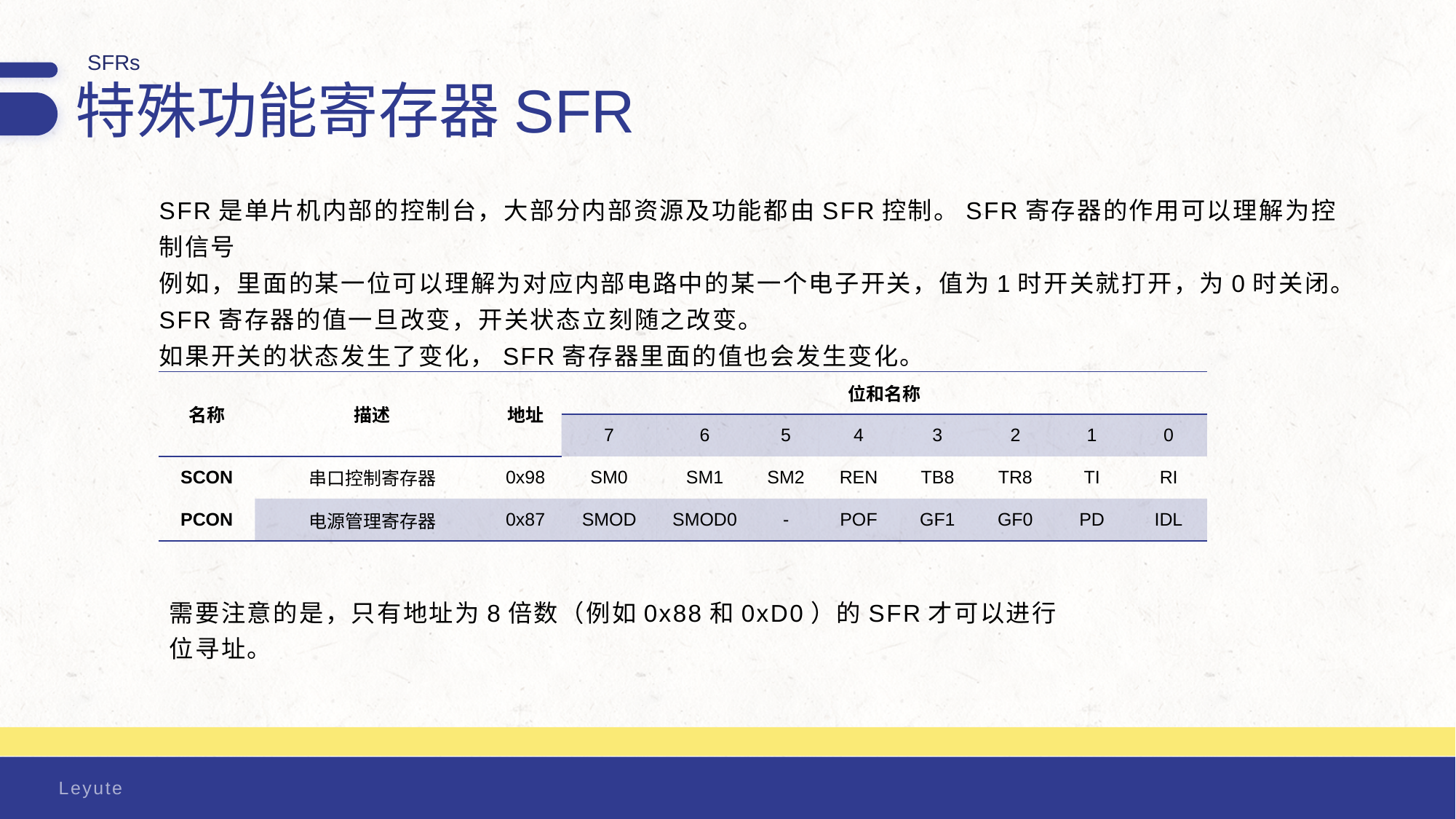

SFRs
特殊功能寄存器SFR
SFR是单片机内部的控制台，大部分内部资源及功能都由SFR控制。SFR寄存器的作用可以理解为控制信号
例如，里面的某一位可以理解为对应内部电路中的某一个电子开关，值为1时开关就打开，为0时关闭。
SFR寄存器的值一旦改变，开关状态立刻随之改变。
如果开关的状态发生了变化，SFR寄存器里面的值也会发生变化。

| 名称 | 描述 | 地址 | 位和名称 |  |  |  |  |  |  |  |
| --- | --- | --- | --- | --- | --- | --- | --- | --- | --- | --- |
|  |  |  | 7 | 6 | 5 | 4 | 3 | 2 | 1 | 0 |
| SCON | 串口控制寄存器 | 0x98 | SM0 | SM1 | SM2 | REN | TB8 | TR8 | TI | RI |
| PCON | 电源管理寄存器 | 0x87 | SMOD | SMOD0 | - | POF | GF1 | GF0 | PD | IDL |
需要注意的是，只有地址为8倍数（例如0x88和0xD0）的SFR才可以进行位寻址。